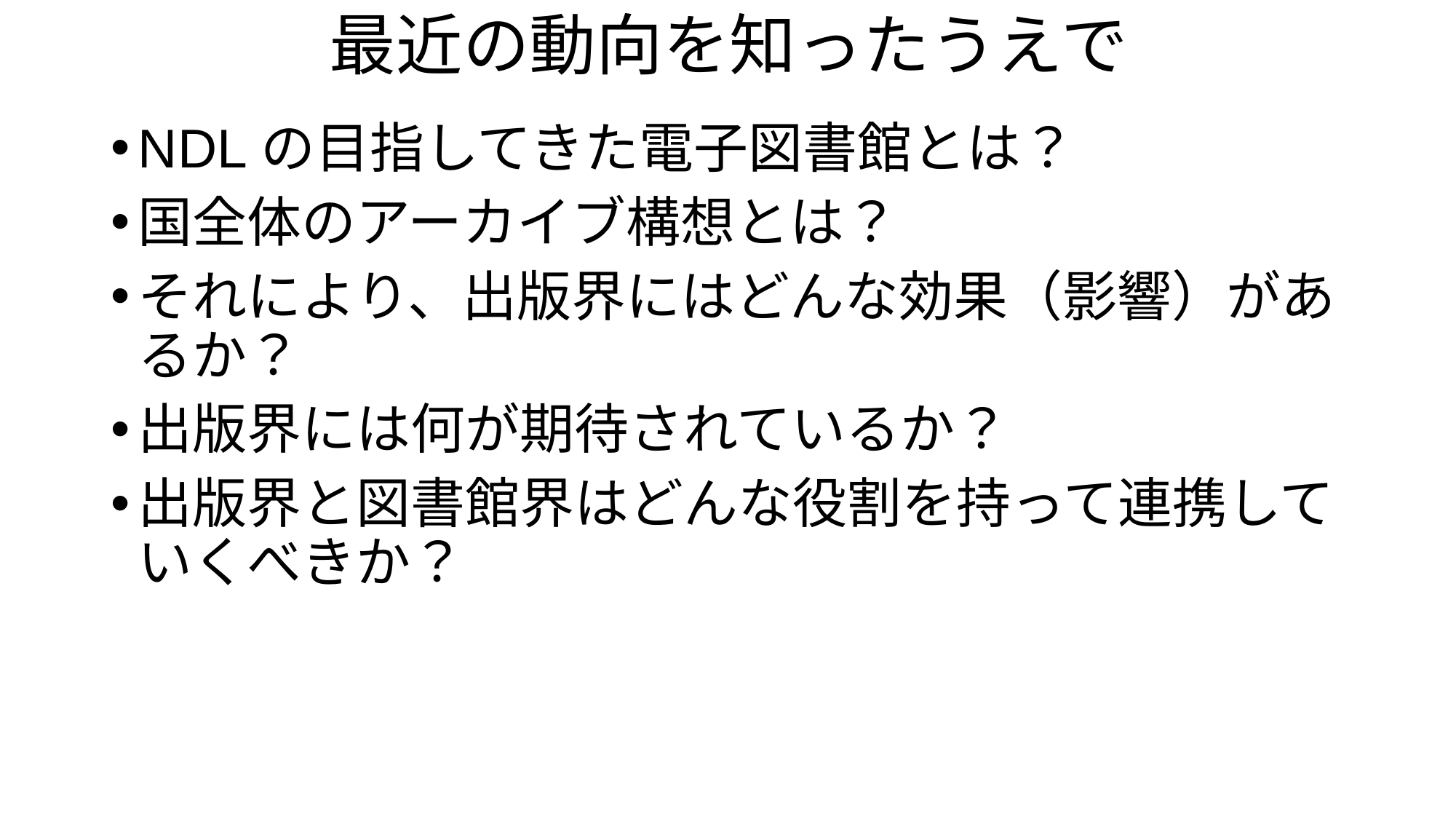

# 最近の動向を知ったうえで
NDLの目指してきた電子図書館とは？
国全体のアーカイブ構想とは？
それにより、出版界にはどんな効果（影響）があるか？
出版界には何が期待されているか？
出版界と図書館界はどんな役割を持って連携していくべきか？